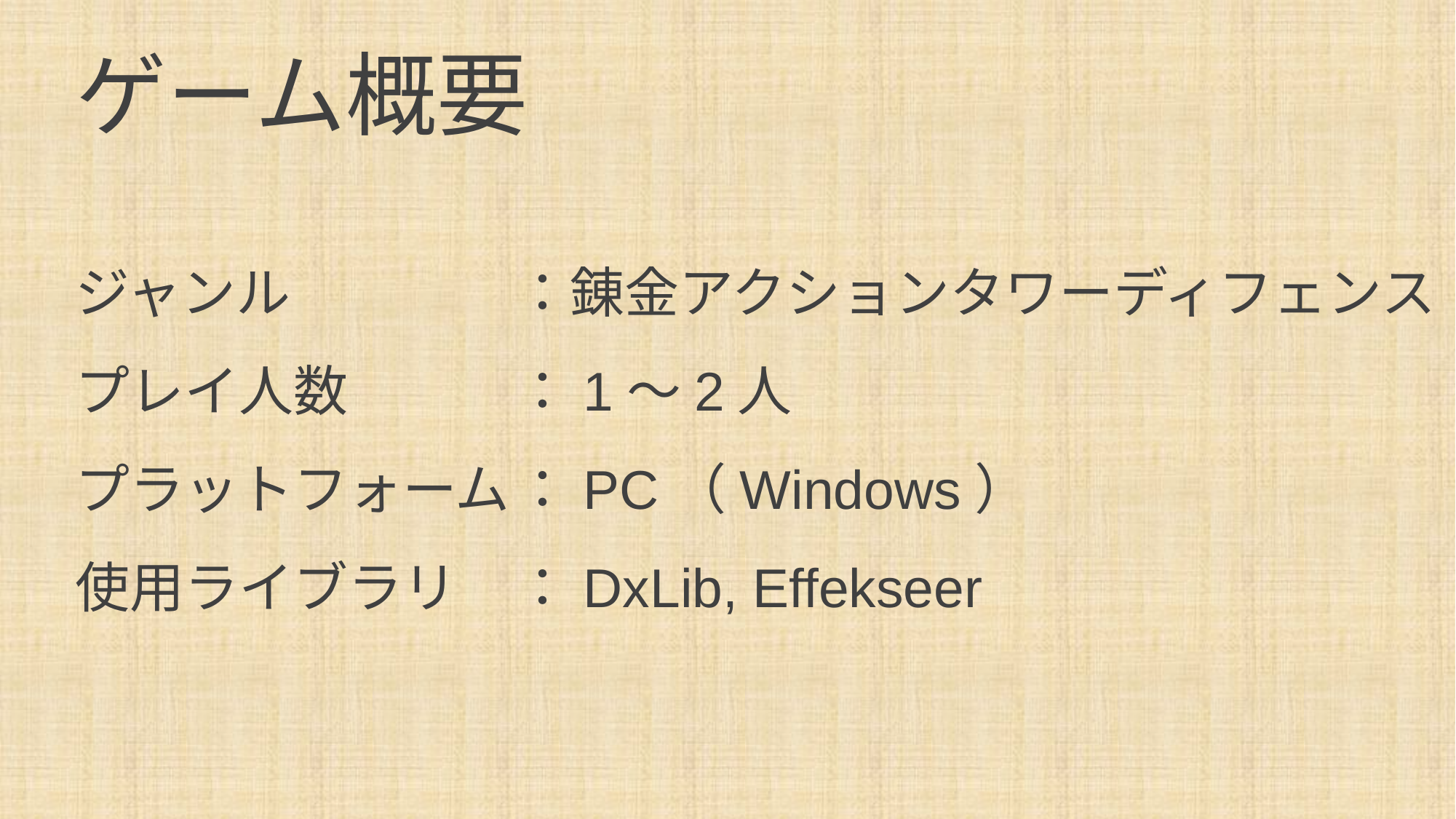

ゲーム概要
：錬金アクションタワーディフェンス
：1～2人
：PC（Windows）
：DxLib, Effekseer
ジャンル
プレイ人数
プラットフォーム
使用ライブラリ